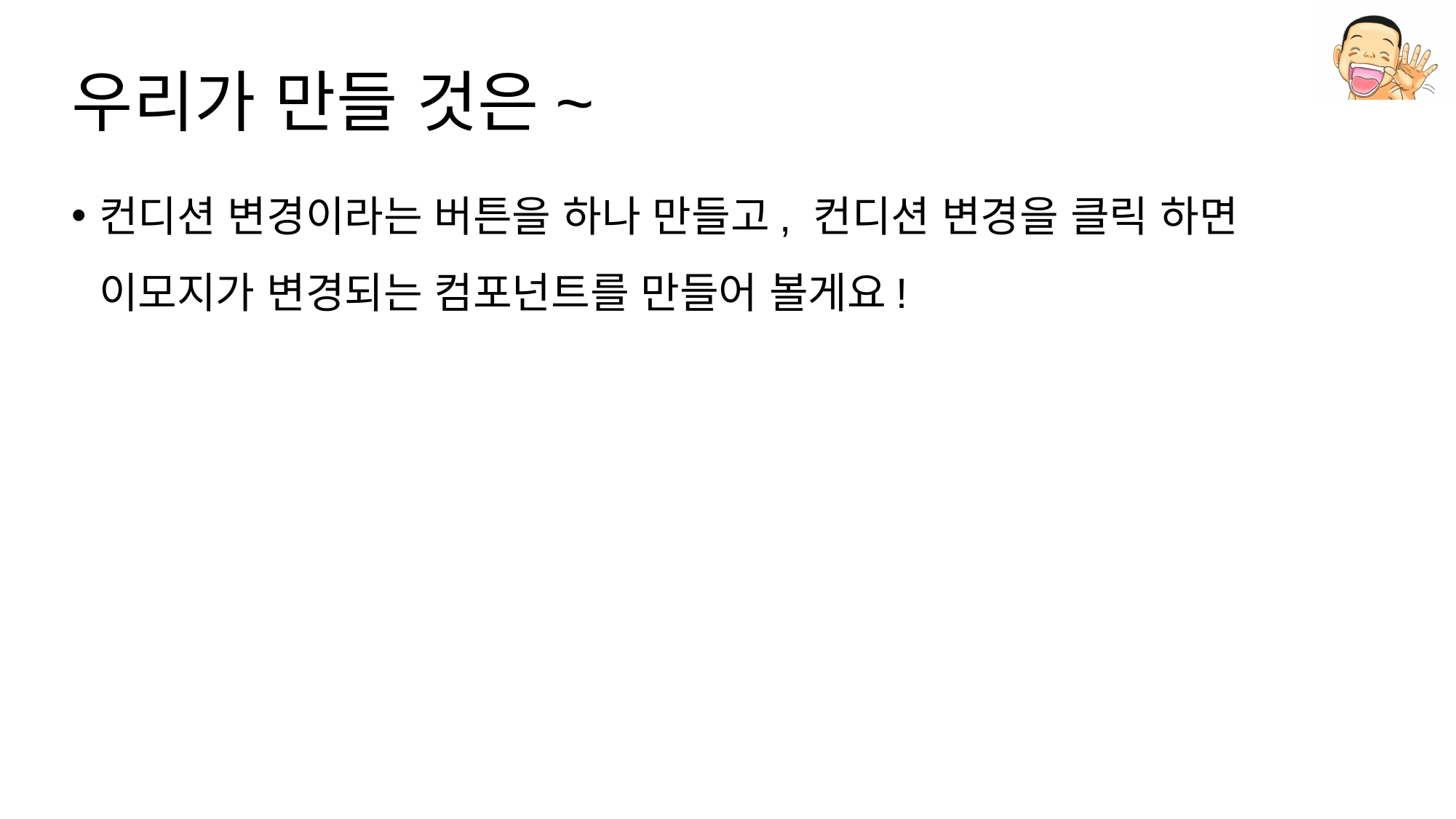

# 우리가 만들 것은~
컨디션 변경이라는 버튼을 하나 만들고, 컨디션 변경을 클릭 하면 이모지가 변경되는 컴포넌트를 만들어 볼게요!